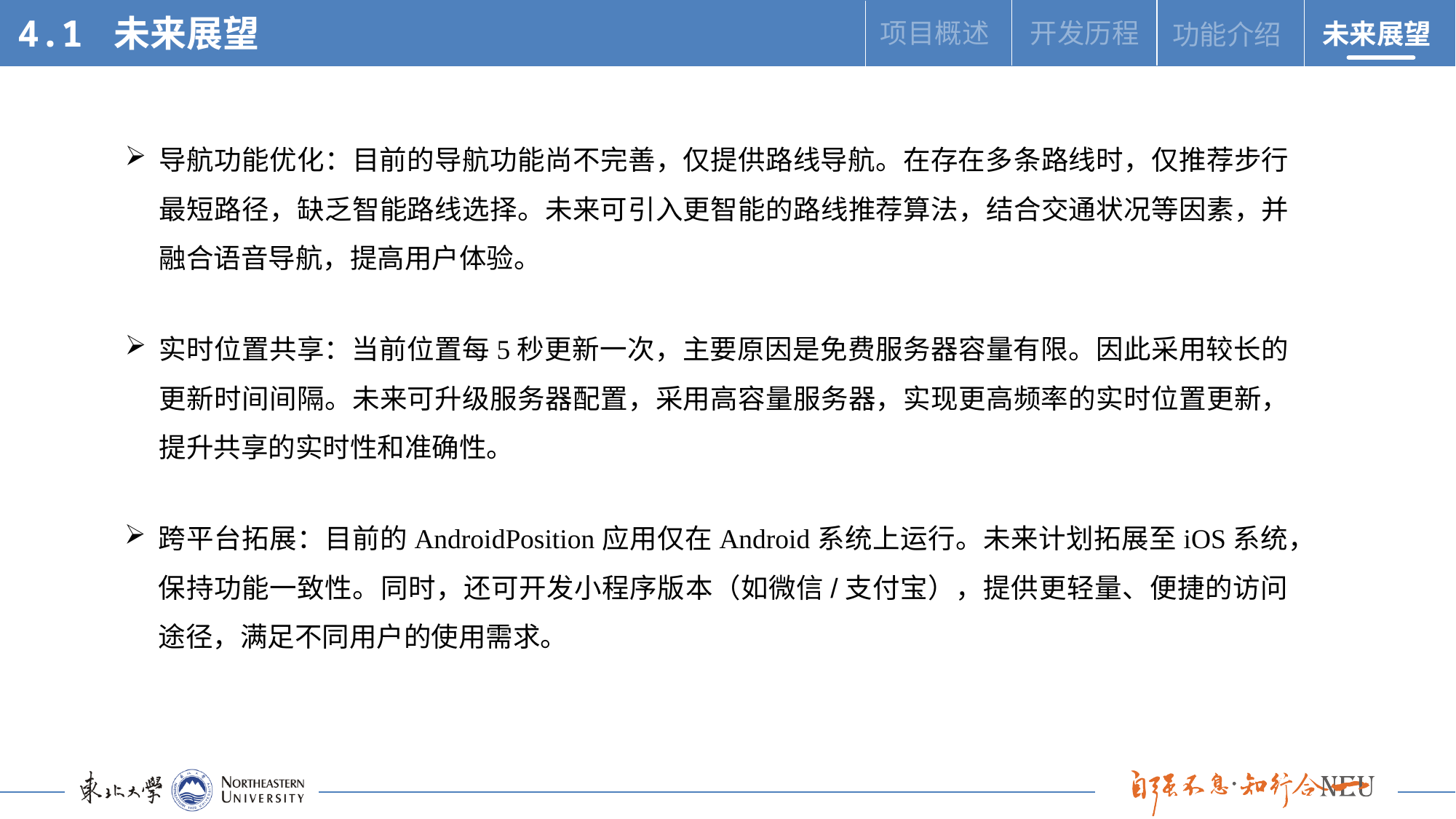

4.1 未来展望
项目概述
开发历程
未来展望
功能介绍

导航功能优化：目前的导航功能尚不完善，仅提供路线导航。在存在多条路线时，仅推荐步行最短路径，缺乏智能路线选择。未来可引入更智能的路线推荐算法，结合交通状况等因素，并融合语音导航，提高用户体验。
实时位置共享：当前位置每5秒更新一次，主要原因是免费服务器容量有限。因此采用较长的更新时间间隔。未来可升级服务器配置，采用高容量服务器，实现更高频率的实时位置更新，提升共享的实时性和准确性。
跨平台拓展：目前的AndroidPosition应用仅在Android系统上运行。未来计划拓展至iOS系统，保持功能一致性。同时，还可开发小程序版本（如微信/支付宝），提供更轻量、便捷的访问途径，满足不同用户的使用需求。